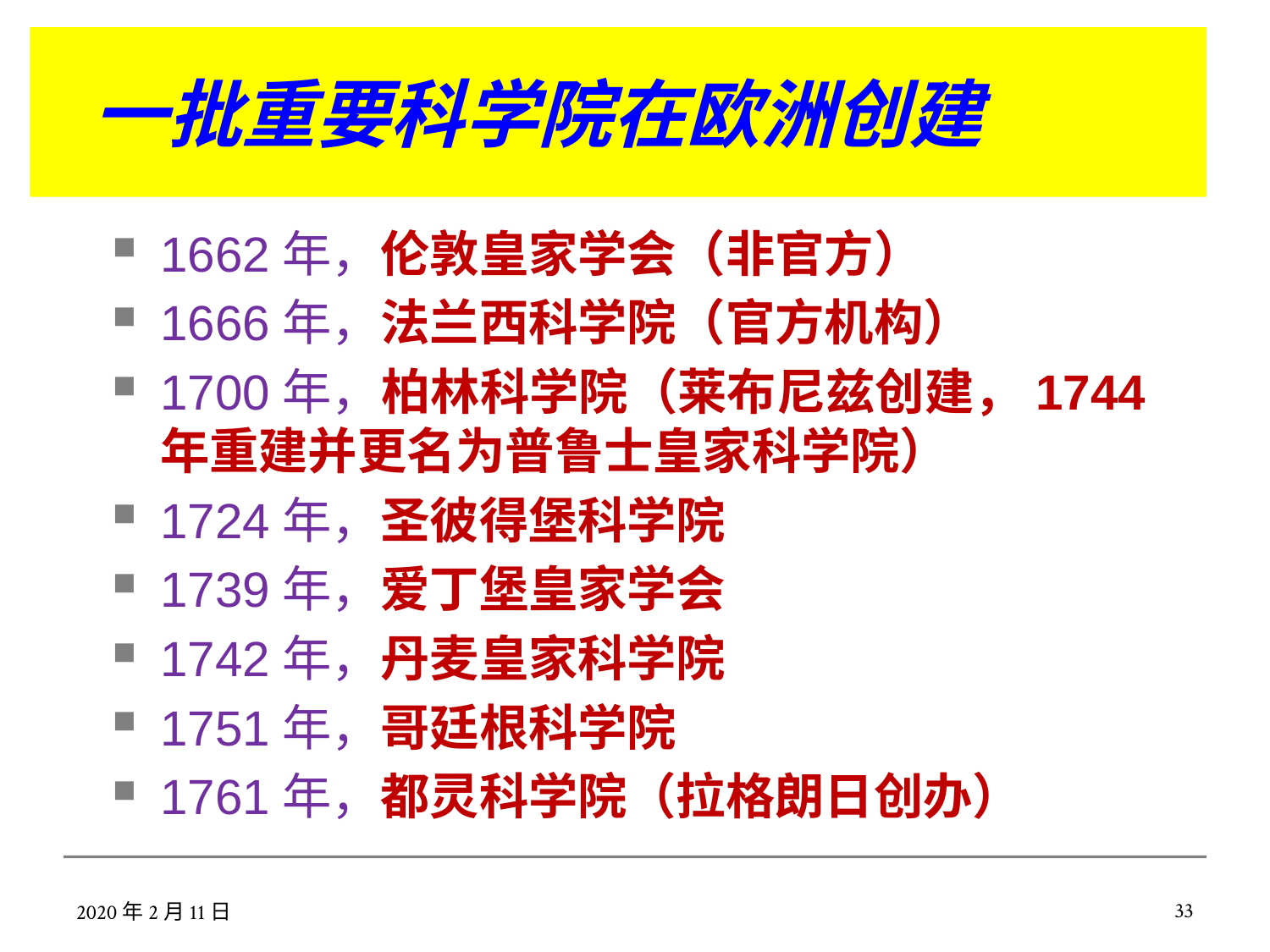

# 一批重要科学院在欧洲创建
1662年，伦敦皇家学会（非官方）
1666年，法兰西科学院（官方机构）
1700年，柏林科学院（莱布尼兹创建，1744年重建并更名为普鲁士皇家科学院）
1724年，圣彼得堡科学院
1739年，爱丁堡皇家学会
1742年，丹麦皇家科学院
1751年，哥廷根科学院
1761年，都灵科学院（拉格朗日创办）
2020年2月11日
33